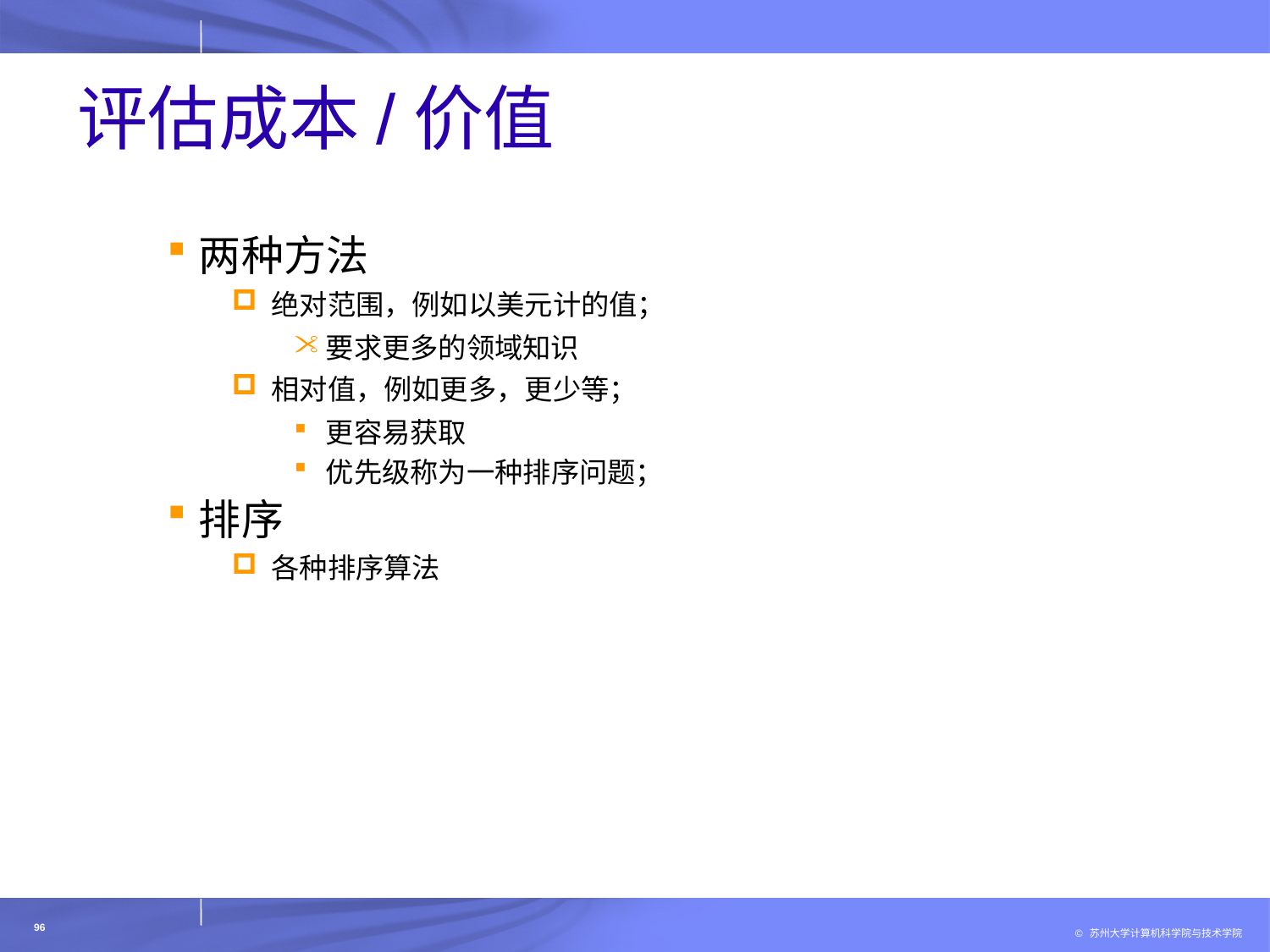

# 评估成本/价值
两种方法
绝对范围，例如以美元计的值；
要求更多的领域知识
相对值，例如更多，更少等；
更容易获取
优先级称为一种排序问题；
排序
各种排序算法

96